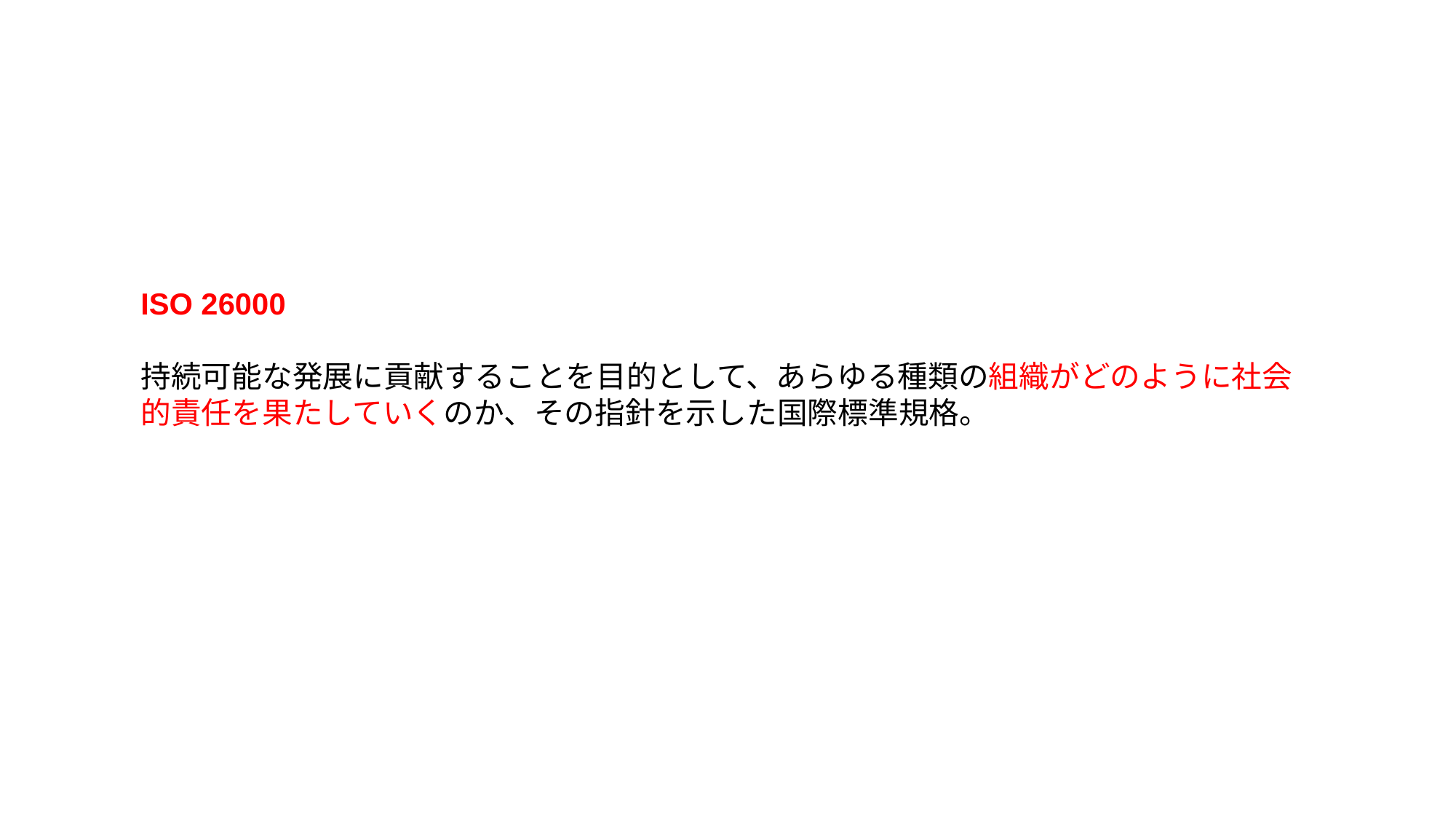

ISO 26000

持続可能な発展に貢献することを目的として、あらゆる種類の組織がどのように社会的責任を果たしていくのか、その指針を示した国際標準規格。